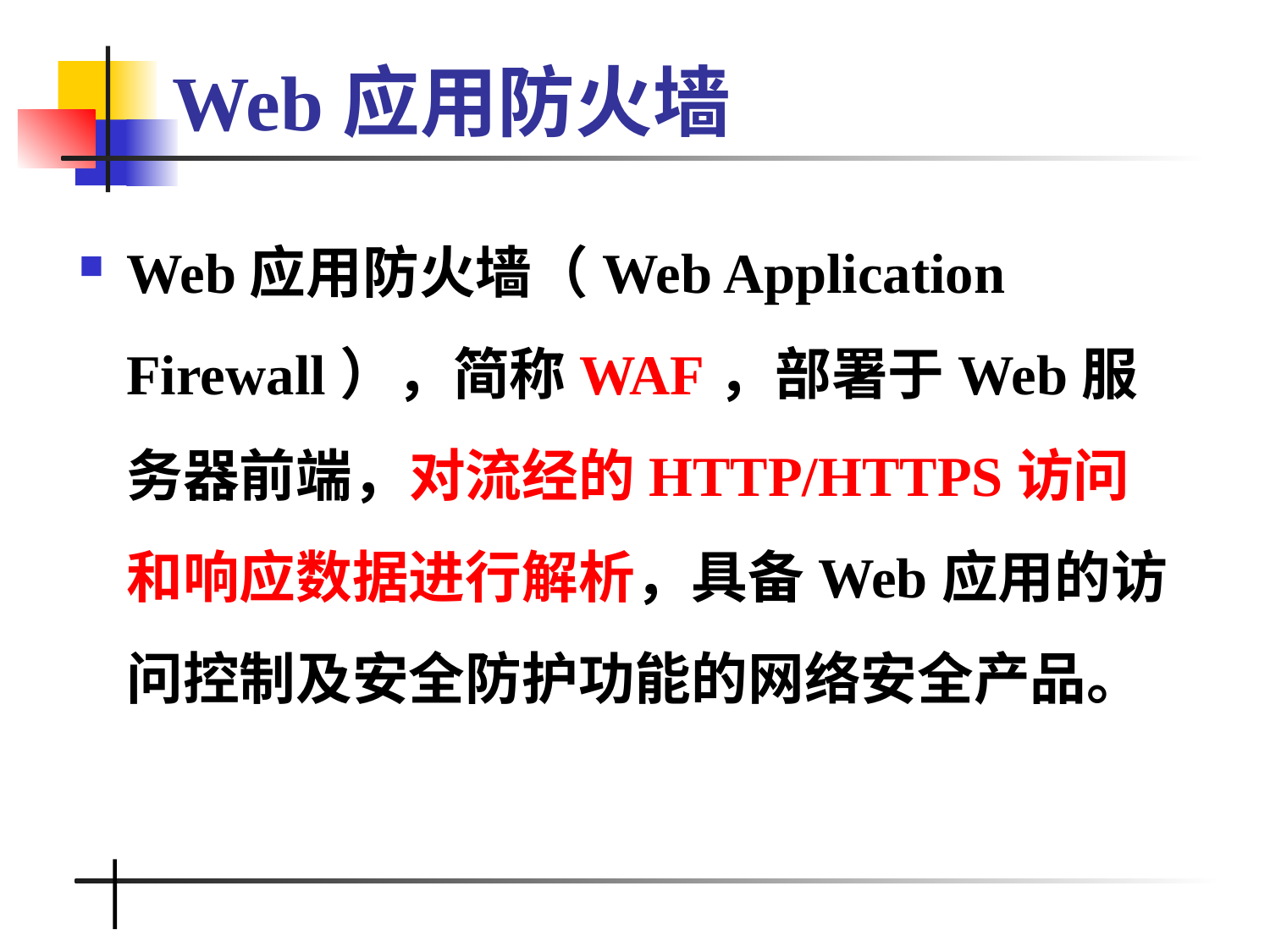

# Web应用防火墙
Web应用防火墙（Web Application Firewall），简称WAF，部署于Web服务器前端，对流经的HTTP/HTTPS访问和响应数据进行解析，具备Web应用的访问控制及安全防护功能的网络安全产品。